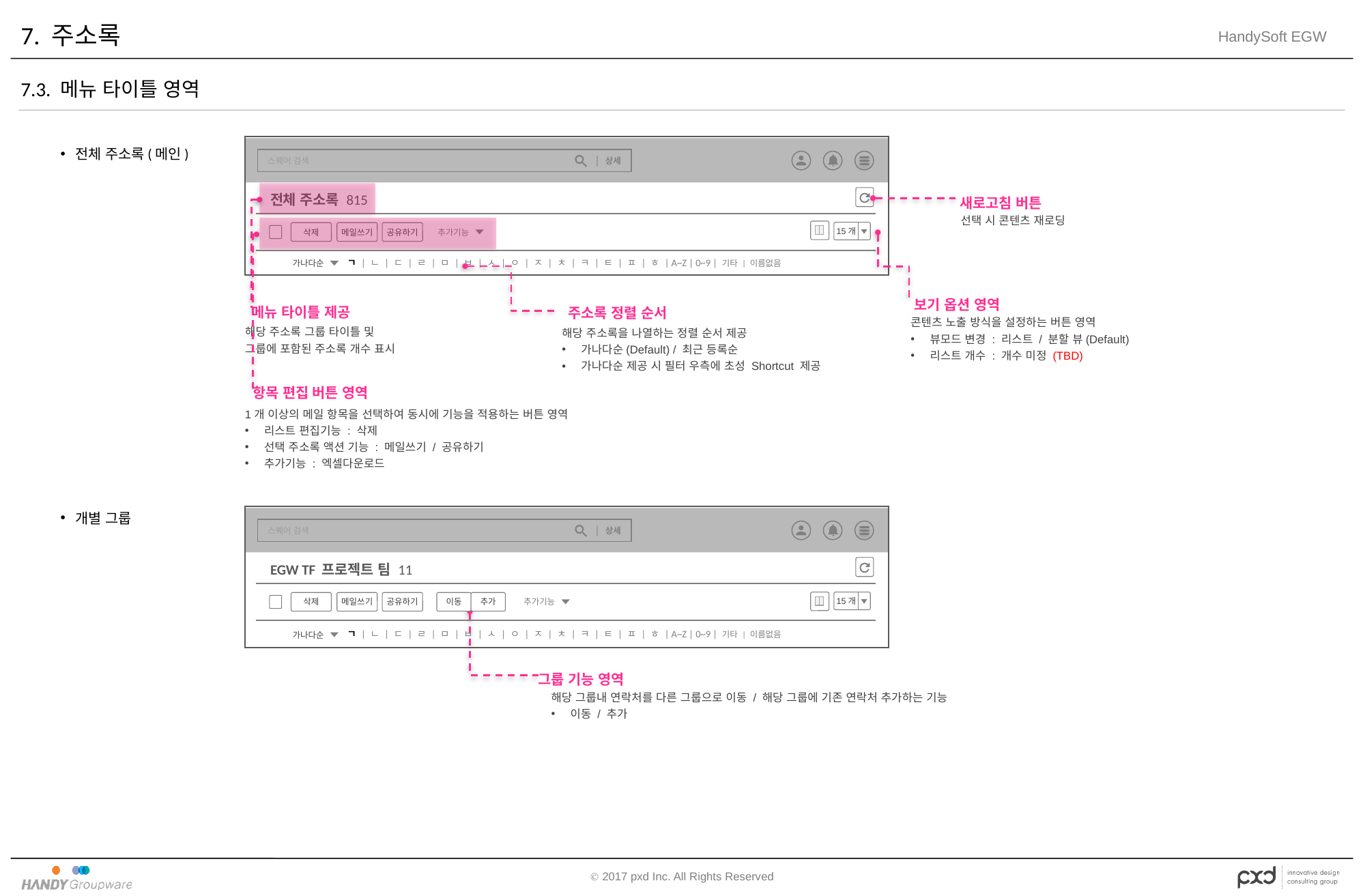

# 7. 주소록
7.3. 메뉴 타이틀 영역

전체 주소록(메인)

스퀘어 검색
상세

새로고침 버튼

전체 주소록 815

선택 시 콘텐츠 재로딩

 15개

삭제
메일쓰기
공유하기

추가기능

ㄱ | ㄴ | ㄷ | ㄹ | ㅁ | ㅂ | ㅅ | ㅇ | ㅈ | ㅊ | ㅋ | ㅌ | ㅍ | ㅎ | A~Z | 0~9 | 기타 | 이름없음
가나다순

보기 옵션 영역
메뉴 타이틀 제공
주소록 정렬 순서
콘텐츠 노출 방식을 설정하는 버튼 영역
뷰모드 변경 : 리스트 / 분할 뷰(Default)
리스트 개수 : 개수 미정 (TBD)
해당 주소록 그룹 타이틀 및
그룹에 포함된 주소록 개수 표시
해당 주소록을 나열하는 정렬 순서 제공
가나다순(Default) / 최근 등록순
가나다순 제공 시 필터 우측에 초성 Shortcut 제공

항목 편집 버튼 영역
1개 이상의 메일 항목을 선택하여 동시에 기능을 적용하는 버튼 영역
리스트 편집기능 : 삭제
선택 주소록 액션 기능 : 메일쓰기 / 공유하기
추가기능 : 엑셀다운로드
개별 그룹

스퀘어 검색
상세

EGW TF 프로젝트 팀 11

 15개

삭제
메일쓰기
공유하기
이동
추가

추가기능

ㄱ | ㄴ | ㄷ | ㄹ | ㅁ | ㅂ | ㅅ | ㅇ | ㅈ | ㅊ | ㅋ | ㅌ | ㅍ | ㅎ | A~Z | 0~9 | 기타 | 이름없음
가나다순

그룹 기능 영역
해당 그룹내 연락처를 다른 그룹으로 이동 / 해당 그룹에 기존 연락처 추가하는 기능
이동 / 추가